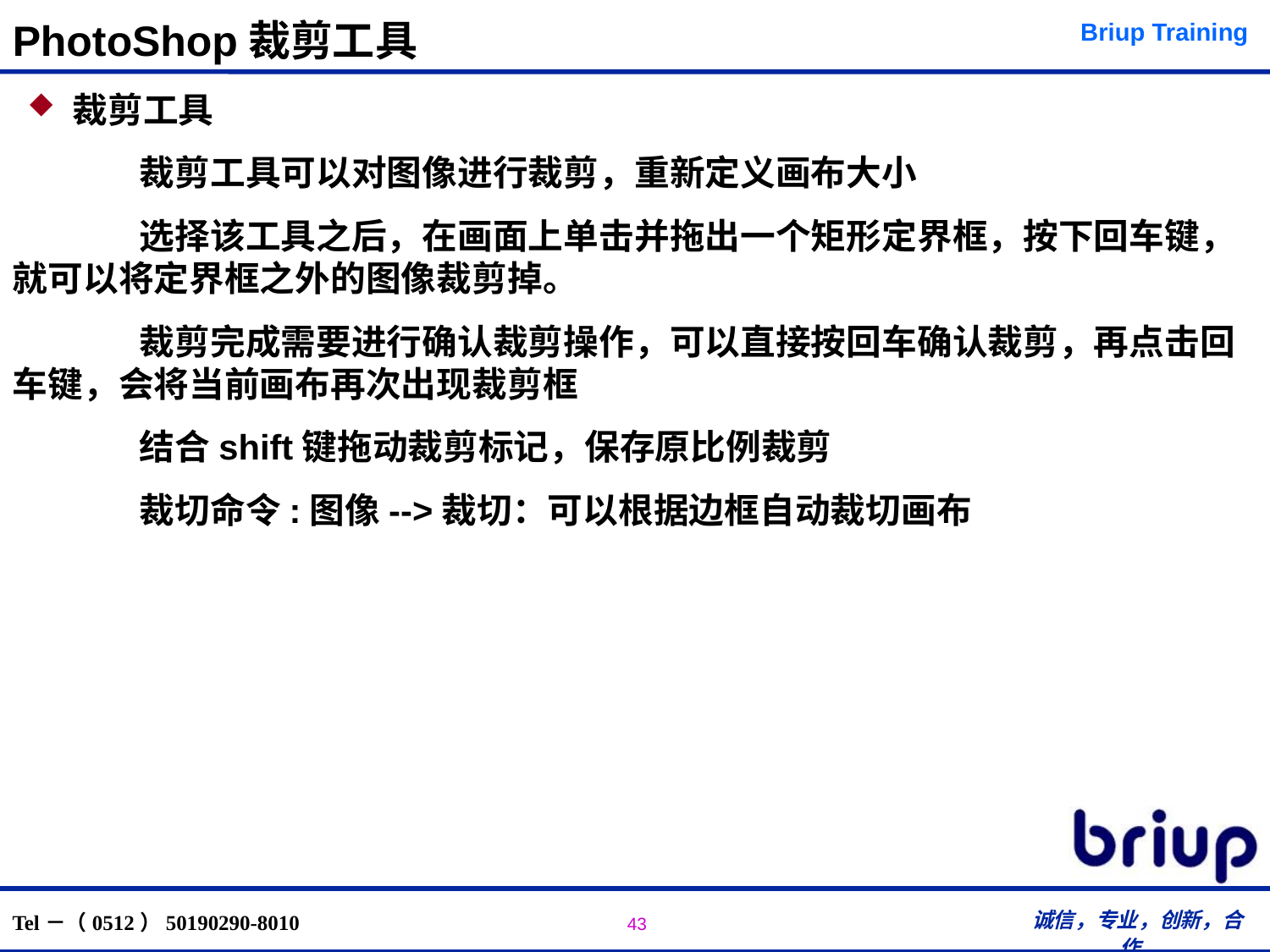

# PhotoShop裁剪工具
裁剪工具
	裁剪工具可以对图像进行裁剪，重新定义画布大小
	选择该工具之后，在画面上单击并拖出一个矩形定界框，按下回车键，就可以将定界框之外的图像裁剪掉。
	裁剪完成需要进行确认裁剪操作，可以直接按回车确认裁剪，再点击回车键，会将当前画布再次出现裁剪框
	结合shift键拖动裁剪标记，保存原比例裁剪
	裁切命令:图像-->裁切：可以根据边框自动裁切画布